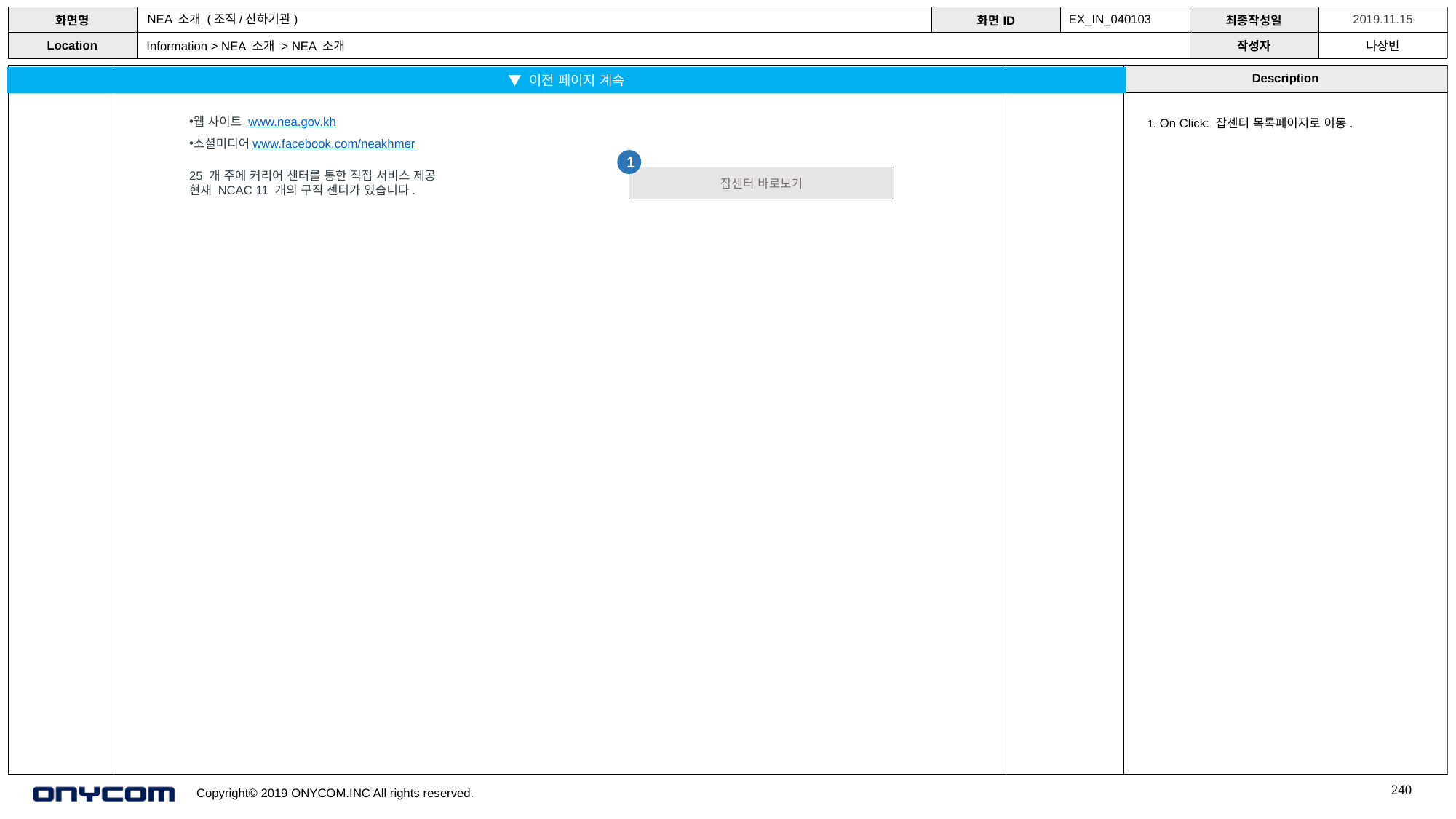

NEA 소개 (조직/산하기관)
EX_IN_040103
Information > NEA 소개 > NEA 소개
▼ 이전 페이지 계속
웹 사이트 www.nea.gov.kh
소셜미디어www.facebook.com/neakhmer
1. On Click: 잡센터 목록페이지로 이동.
1
25 개 주에 커리어 센터를 통한 직접 서비스 제공
현재 NCAC 11 개의 구직 센터가 있습니다.
잡센터 바로보기
240